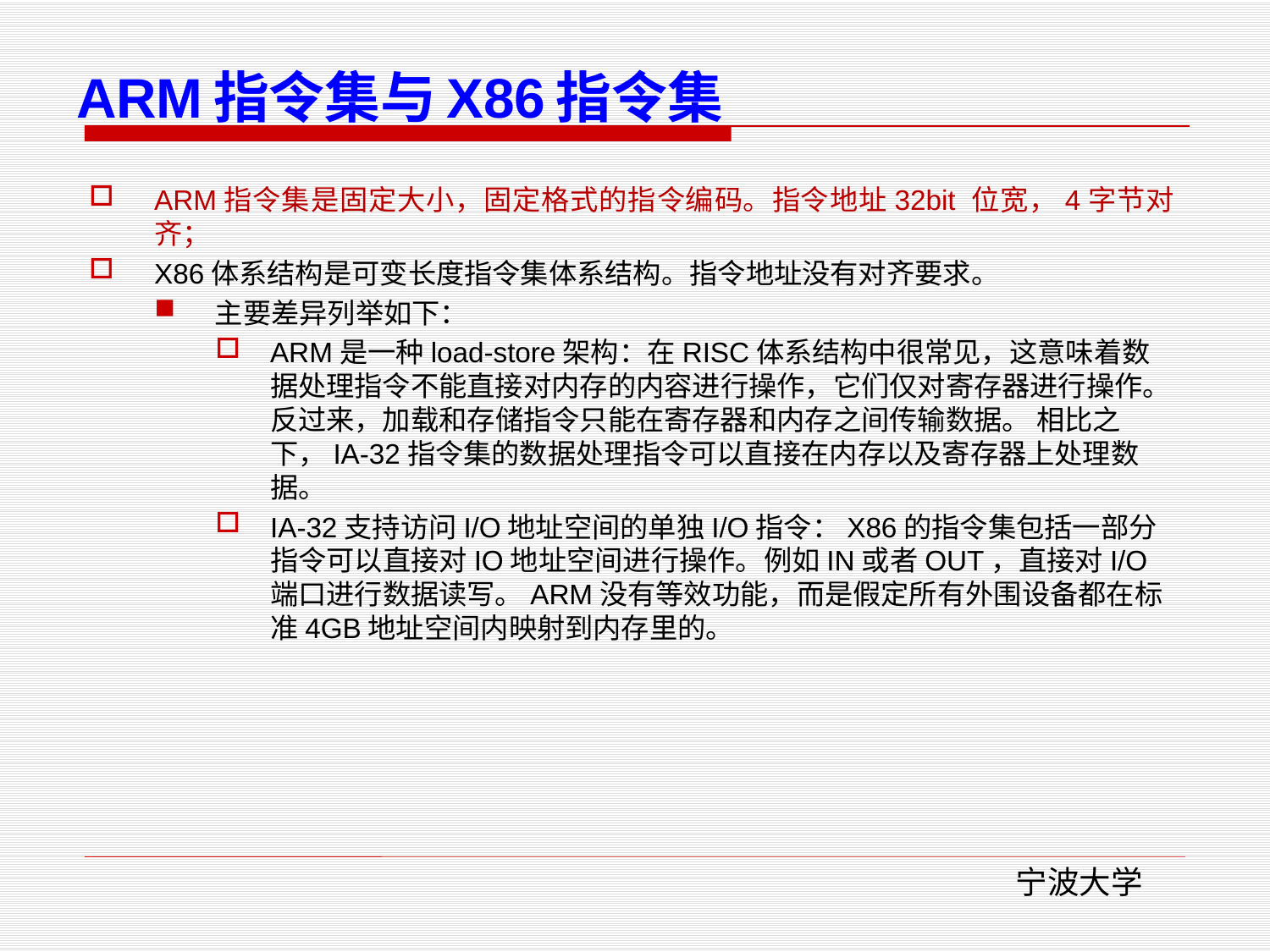

# ARM指令集与X86指令集
ARM指令集是固定大小，固定格式的指令编码。指令地址32bit 位宽，4字节对齐；
X86体系结构是可变长度指令集体系结构。指令地址没有对齐要求。
主要差异列举如下：
ARM是一种load-store架构：在RISC体系结构中很常见，这意味着数据处理指令不能直接对内存的内容进行操作，它们仅对寄存器进行操作。 反过来，加载和存储指令只能在寄存器和内存之间传输数据。 相比之下，IA-32指令集的数据处理指令可以直接在内存以及寄存器上处理数据。
IA-32支持访问I/O地址空间的单独I/O指令：X86的指令集包括一部分指令可以直接对IO地址空间进行操作。例如IN或者OUT，直接对I/O 端口进行数据读写。ARM没有等效功能，而是假定所有外围设备都在标准4GB地址空间内映射到内存里的。